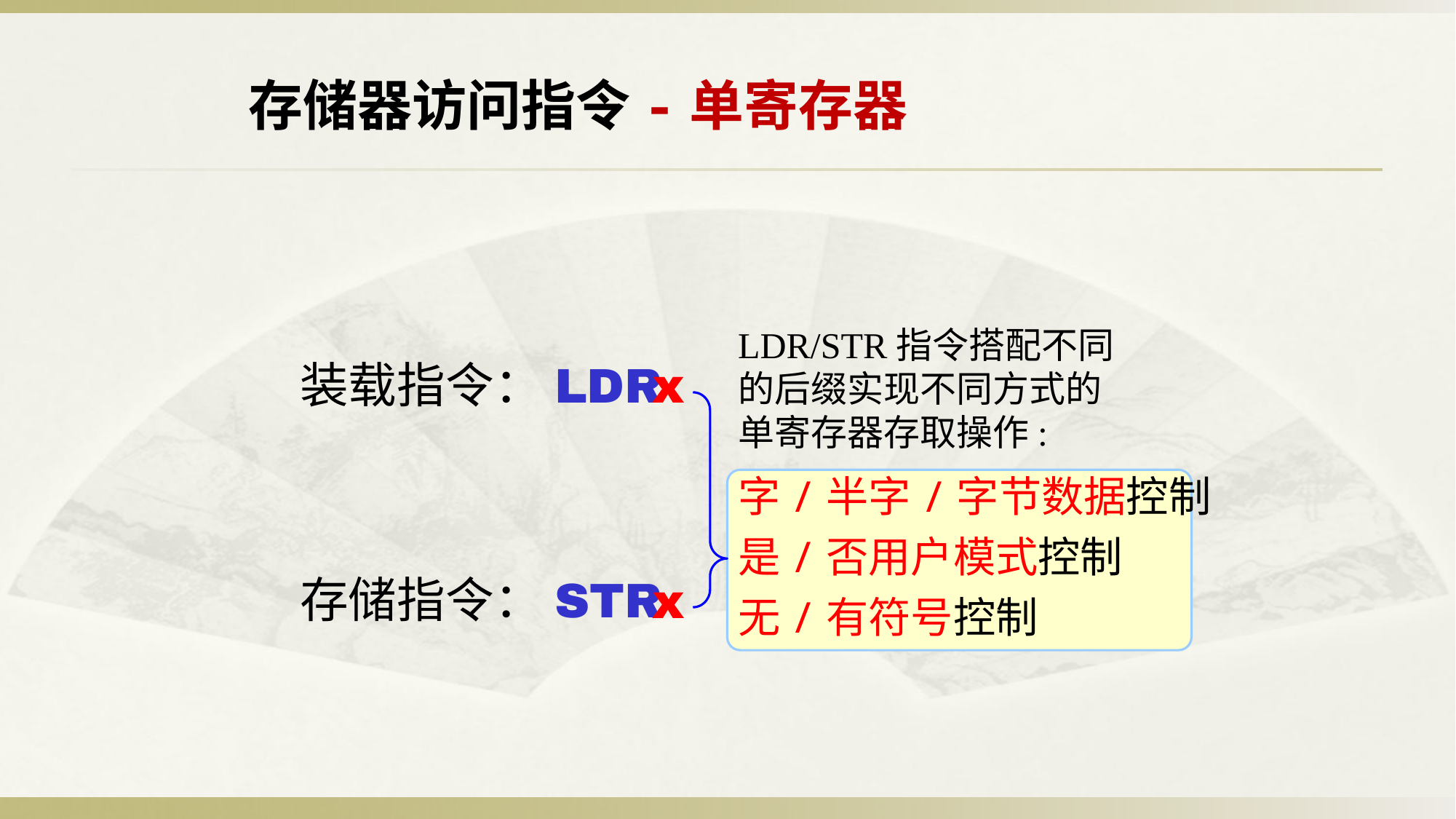

存储器访问指令-单寄存器
LDR/STR指令搭配不同的后缀实现不同方式的单寄存器存取操作:
装载指令：LDR
x
x

字/半字/字节数据控制
是/否用户模式控制
无/有符号控制
存储指令：STR